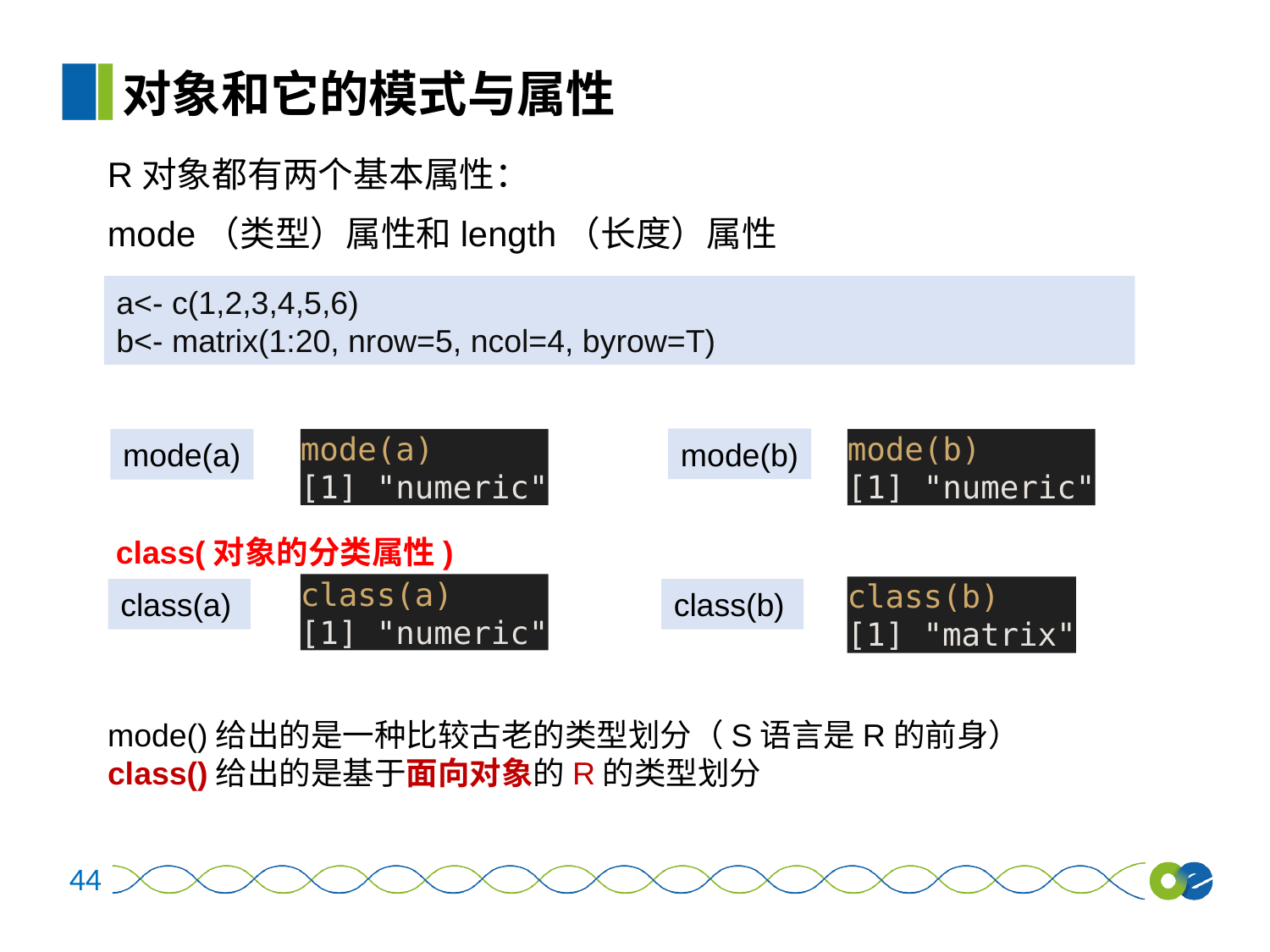

对象和它的模式与属性
R对象都有两个基本属性：
mode（类型）属性和length（长度）属性
a<- c(1,2,3,4,5,6)
b<- matrix(1:20, nrow=5, ncol=4, byrow=T)
mode(a)
[1] "numeric"
mode(b)
mode(b)
[1] "numeric"
mode(a)
class(对象的分类属性)
class(a)
[1] "numeric"
class(b)
[1] "matrix"
class(a)
class(b)
mode()给出的是一种比较古老的类型划分（S语言是R的前身）
class()给出的是基于面向对象的R的类型划分
44